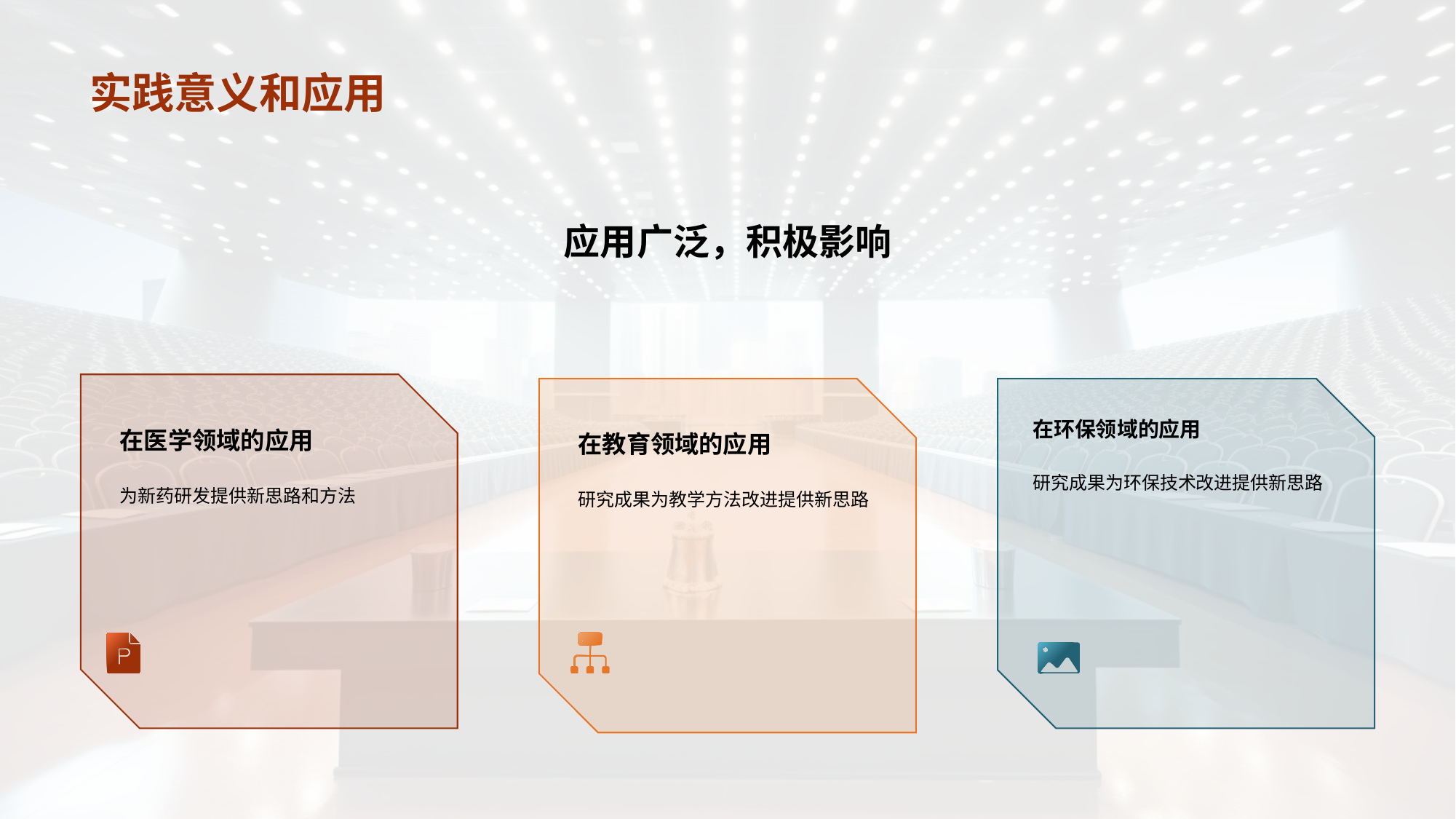

# 实践意义和应用
应用广泛，积极影响

在医学领域的应用
为新药研发提供新思路和方法

在教育领域的应用
研究成果为教学方法改进提供新思路

在环保领域的应用
研究成果为环保技术改进提供新思路